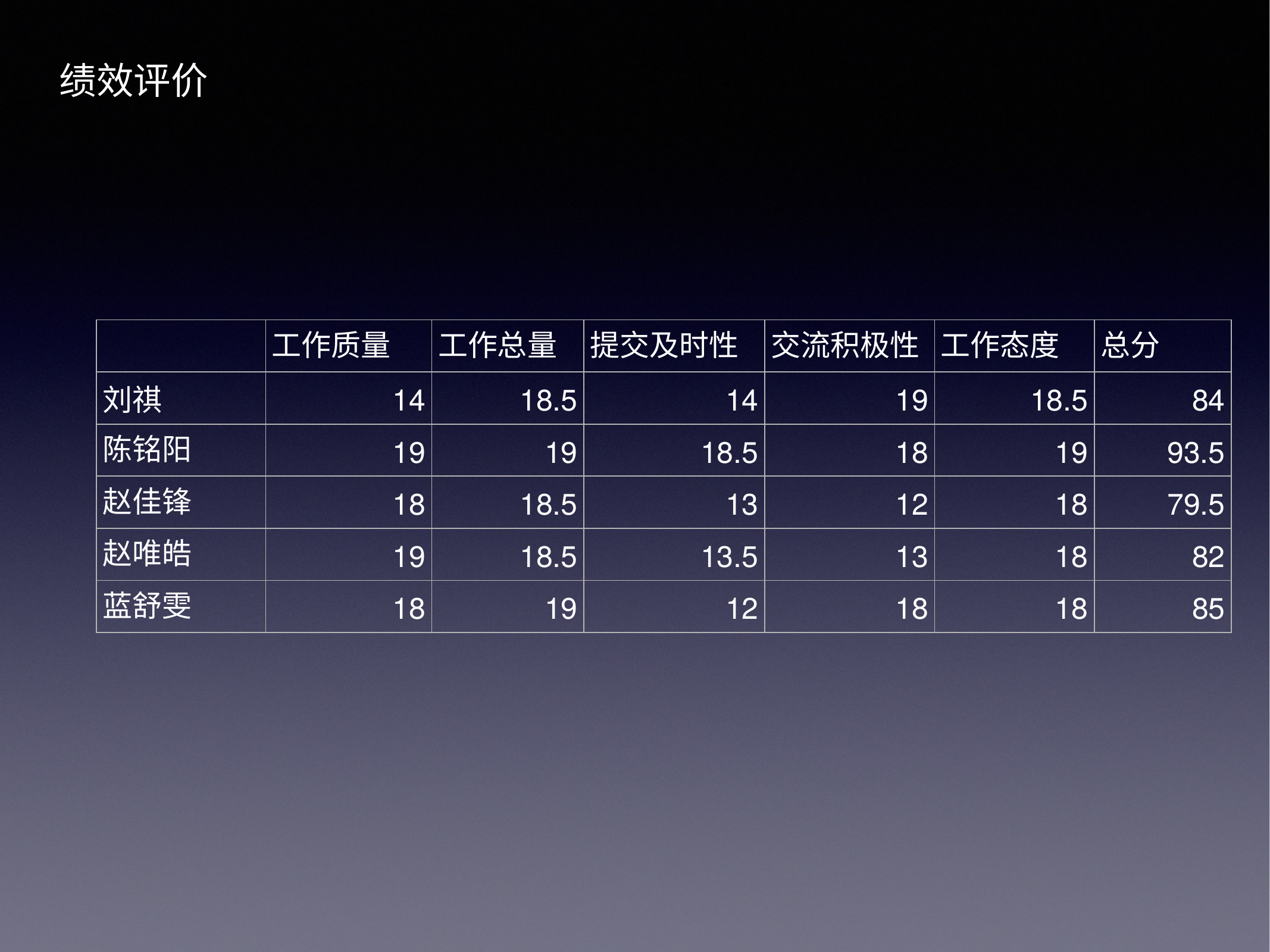

绩效评价
|  | 工作质量 | 工作总量 | 提交及时性 | 交流积极性 | 工作态度 | 总分 |
| --- | --- | --- | --- | --- | --- | --- |
| 刘祺 | 14 | 18.5 | 14 | 19 | 18.5 | 84 |
| 陈铭阳 | 19 | 19 | 18.5 | 18 | 19 | 93.5 |
| 赵佳锋 | 18 | 18.5 | 13 | 12 | 18 | 79.5 |
| 赵唯皓 | 19 | 18.5 | 13.5 | 13 | 18 | 82 |
| 蓝舒雯 | 18 | 19 | 12 | 18 | 18 | 85 |